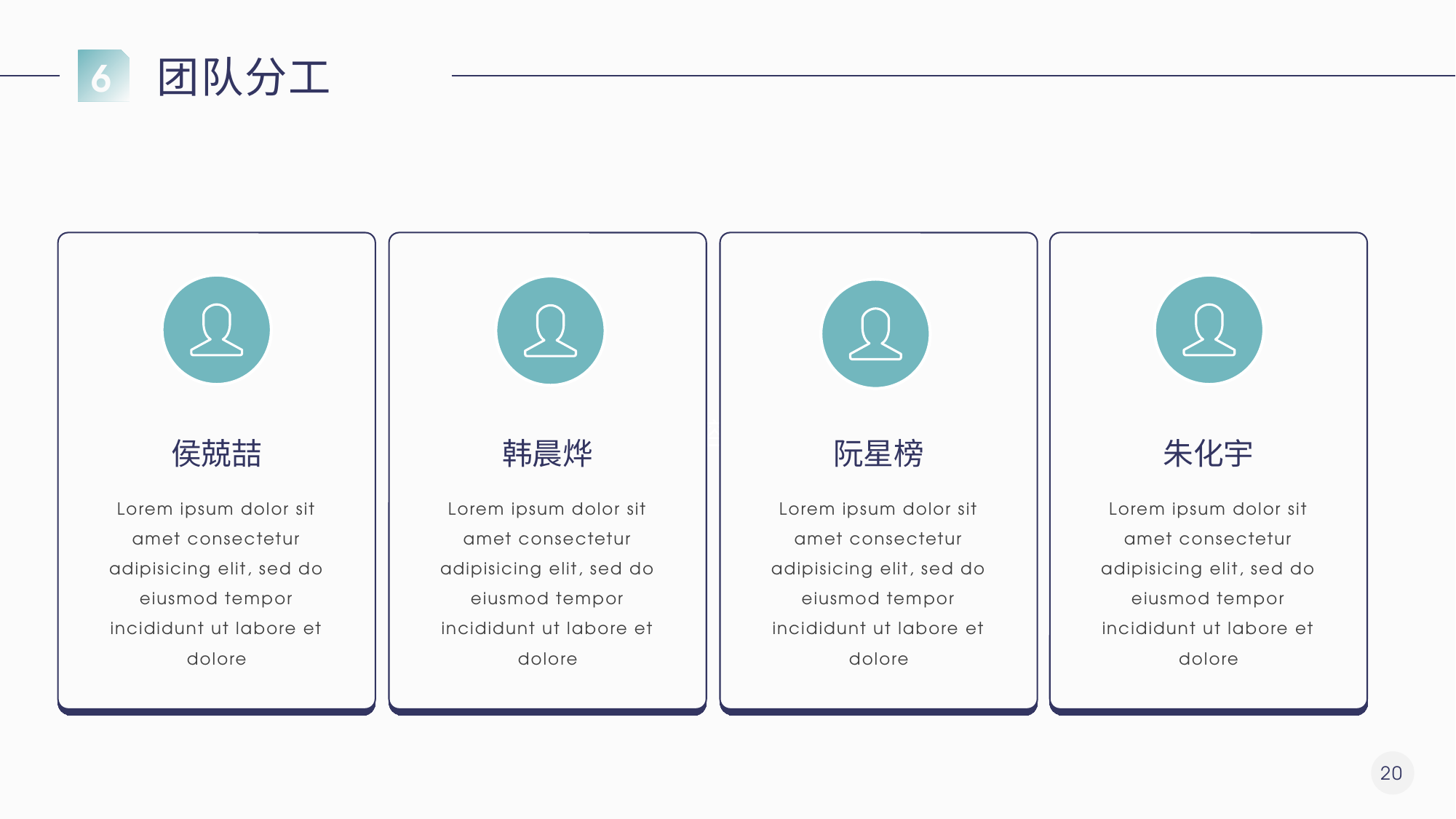

团队分工
6

添加标题内容
侯兢喆
韩晨烨
阮星榜
朱化宇
Lorem ipsum dolor sit amet consectetur adipisicing elit, sed do eiusmod tempor incididunt ut labore et dolore
Lorem ipsum dolor sit amet consectetur adipisicing elit, sed do eiusmod tempor incididunt ut labore et dolore
Lorem ipsum dolor sit amet consectetur adipisicing elit, sed do eiusmod tempor incididunt ut labore et dolore
Lorem ipsum dolor sit amet consectetur adipisicing elit, sed do eiusmod tempor incididunt ut labore et dolore